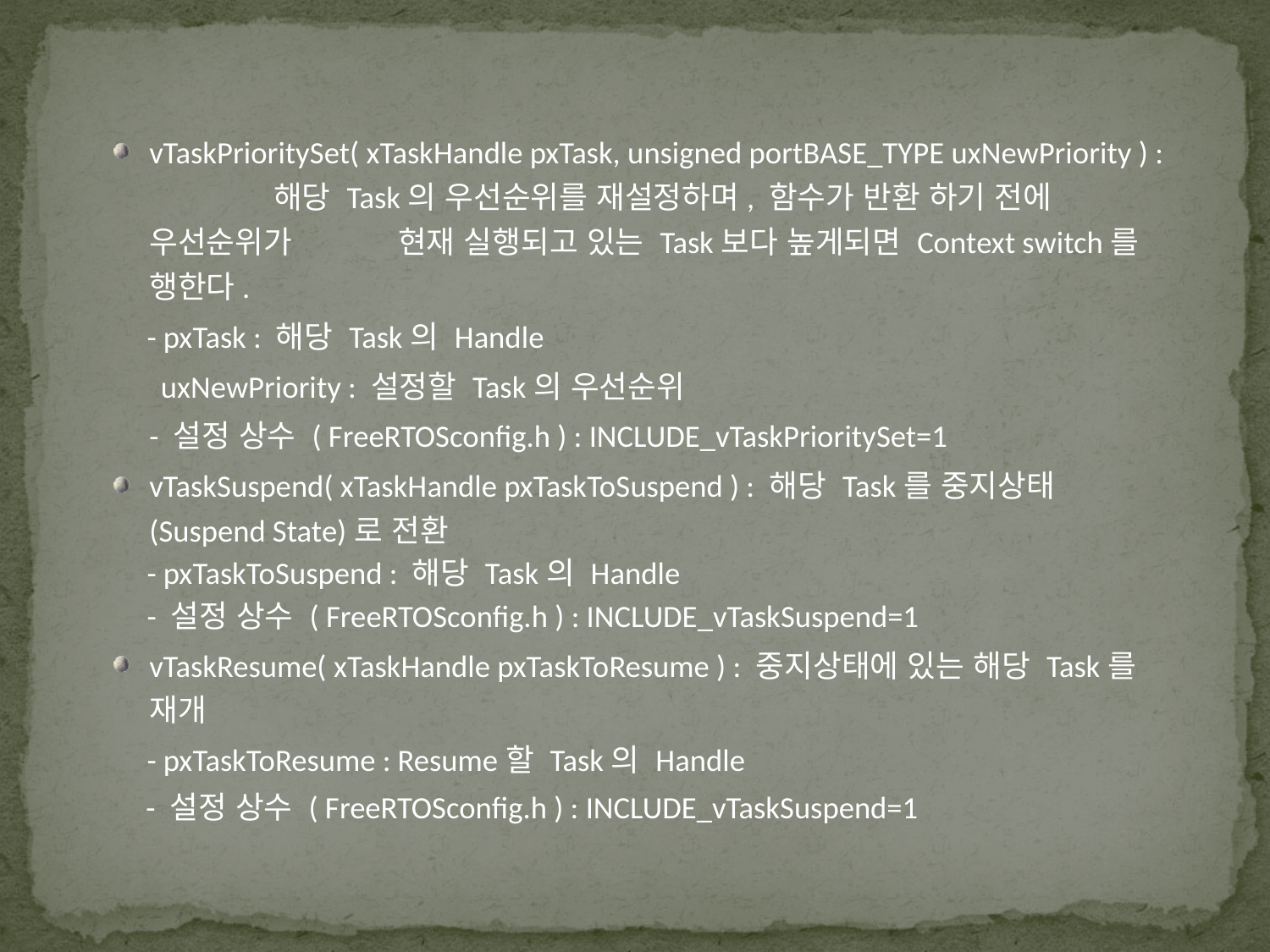

vTaskPrioritySet( xTaskHandle pxTask, unsigned portBASE_TYPE uxNewPriority ) : 	해당 Task의 우선순위를 재설정하며, 함수가 반환 하기 전에 우선순위가 	현재 실행되고 있는 Task보다 높게되면 Context switch를 행한다.
     - pxTask : 해당 Task의 Handle
       uxNewPriority : 설정할 Task의 우선순위
	- 설정 상수 ( FreeRTOSconfig.h ) : INCLUDE_vTaskPrioritySet=1
vTaskSuspend( xTaskHandle pxTaskToSuspend ) : 해당 Task를 중지상태	(Suspend State)로 전환
     - pxTaskToSuspend : 해당 Task의 Handle
     - 설정 상수 ( FreeRTOSconfig.h ) : INCLUDE_vTaskSuspend=1
vTaskResume( xTaskHandle pxTaskToResume ) : 중지상태에 있는 해당 Task를 	재개
     - pxTaskToResume : Resume할 Task의 Handle
            - 설정 상수 ( FreeRTOSconfig.h ) : INCLUDE_vTaskSuspend=1